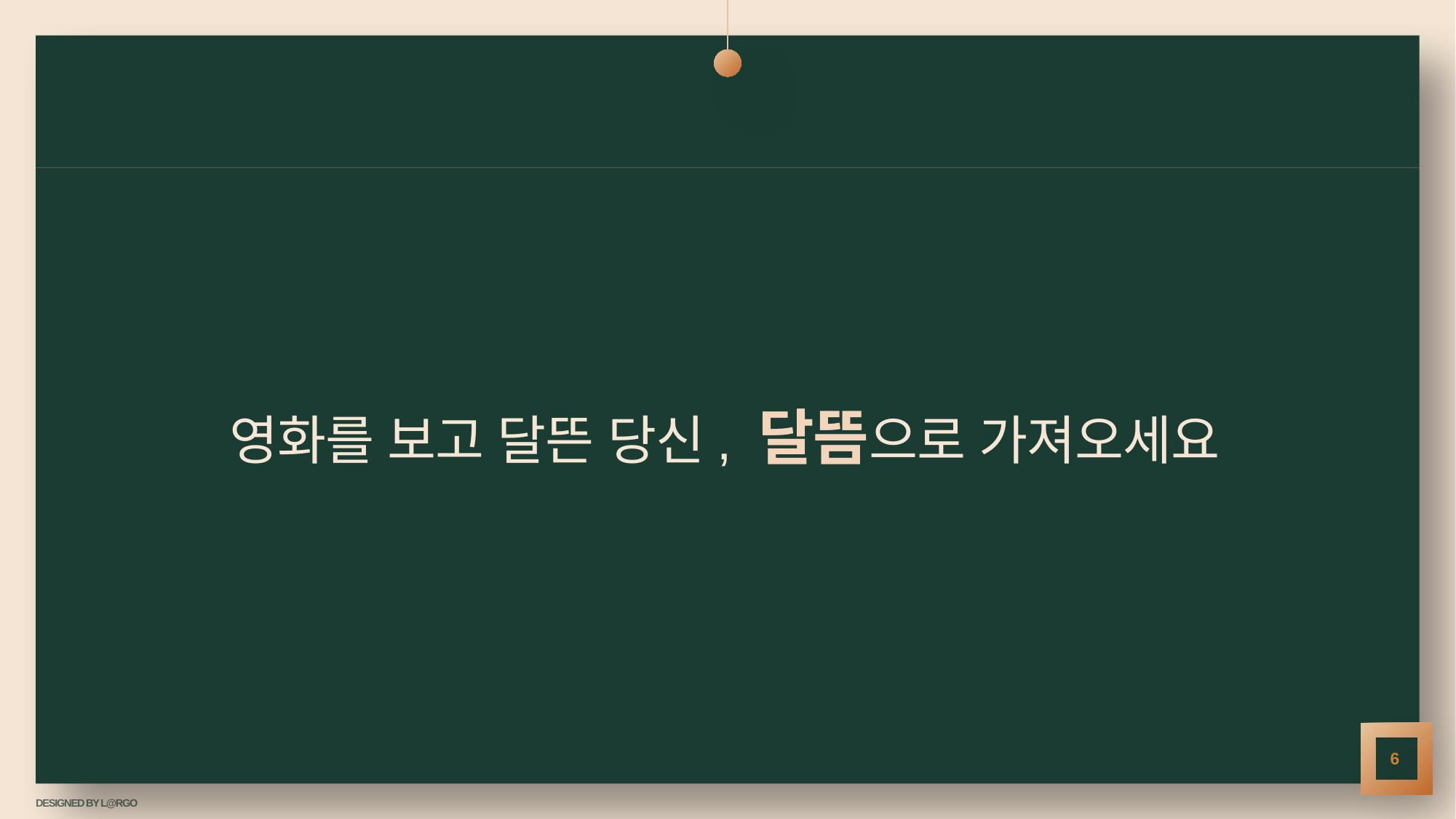

영화를 보고 달뜬 당신, 달뜸으로 가져오세요
6
DESIGNED BY L@RGO